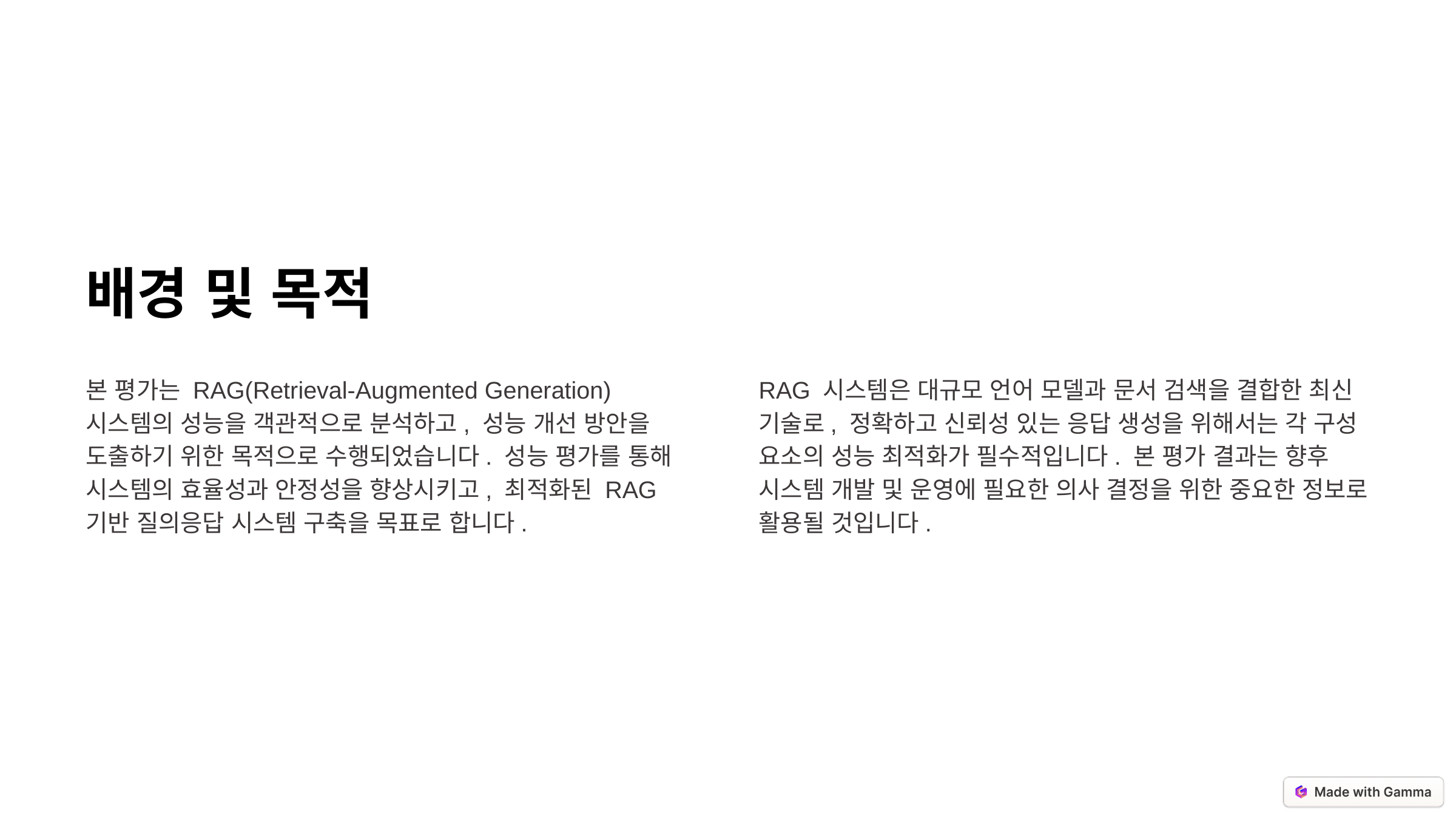

배경 및 목적
본 평가는 RAG(Retrieval-Augmented Generation) 시스템의 성능을 객관적으로 분석하고, 성능 개선 방안을 도출하기 위한 목적으로 수행되었습니다. 성능 평가를 통해 시스템의 효율성과 안정성을 향상시키고, 최적화된 RAG 기반 질의응답 시스템 구축을 목표로 합니다.
RAG 시스템은 대규모 언어 모델과 문서 검색을 결합한 최신 기술로, 정확하고 신뢰성 있는 응답 생성을 위해서는 각 구성 요소의 성능 최적화가 필수적입니다. 본 평가 결과는 향후 시스템 개발 및 운영에 필요한 의사 결정을 위한 중요한 정보로 활용될 것입니다.